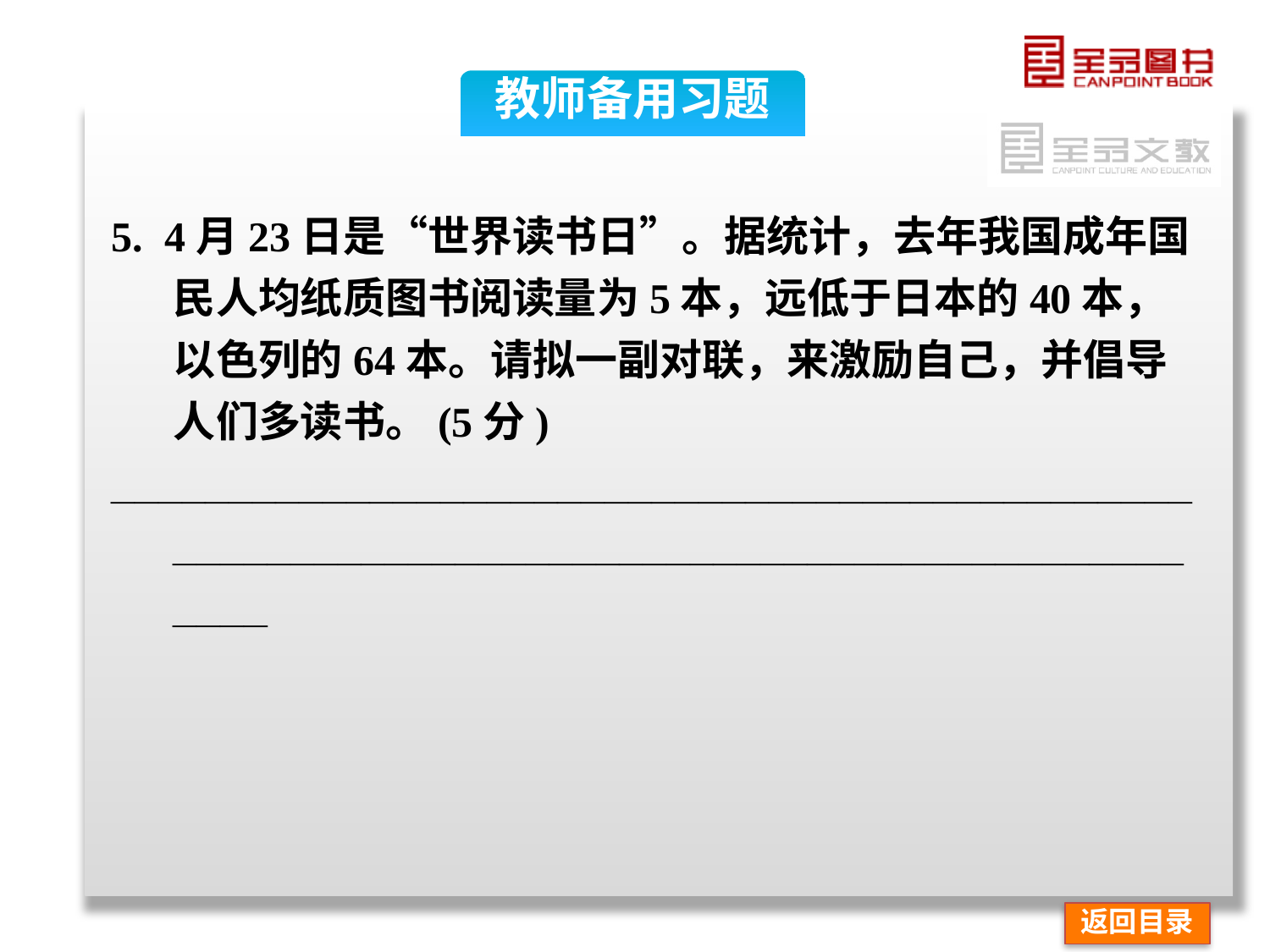

教师备用习题
5.  4月23日是“世界读书日”。据统计，去年我国成年国民人均纸质图书阅读量为5本，远低于日本的40本，以色列的64本。请拟一副对联，来激励自己，并倡导人们多读书。(5分)
_____________________________________________________________________________________________

返回目录